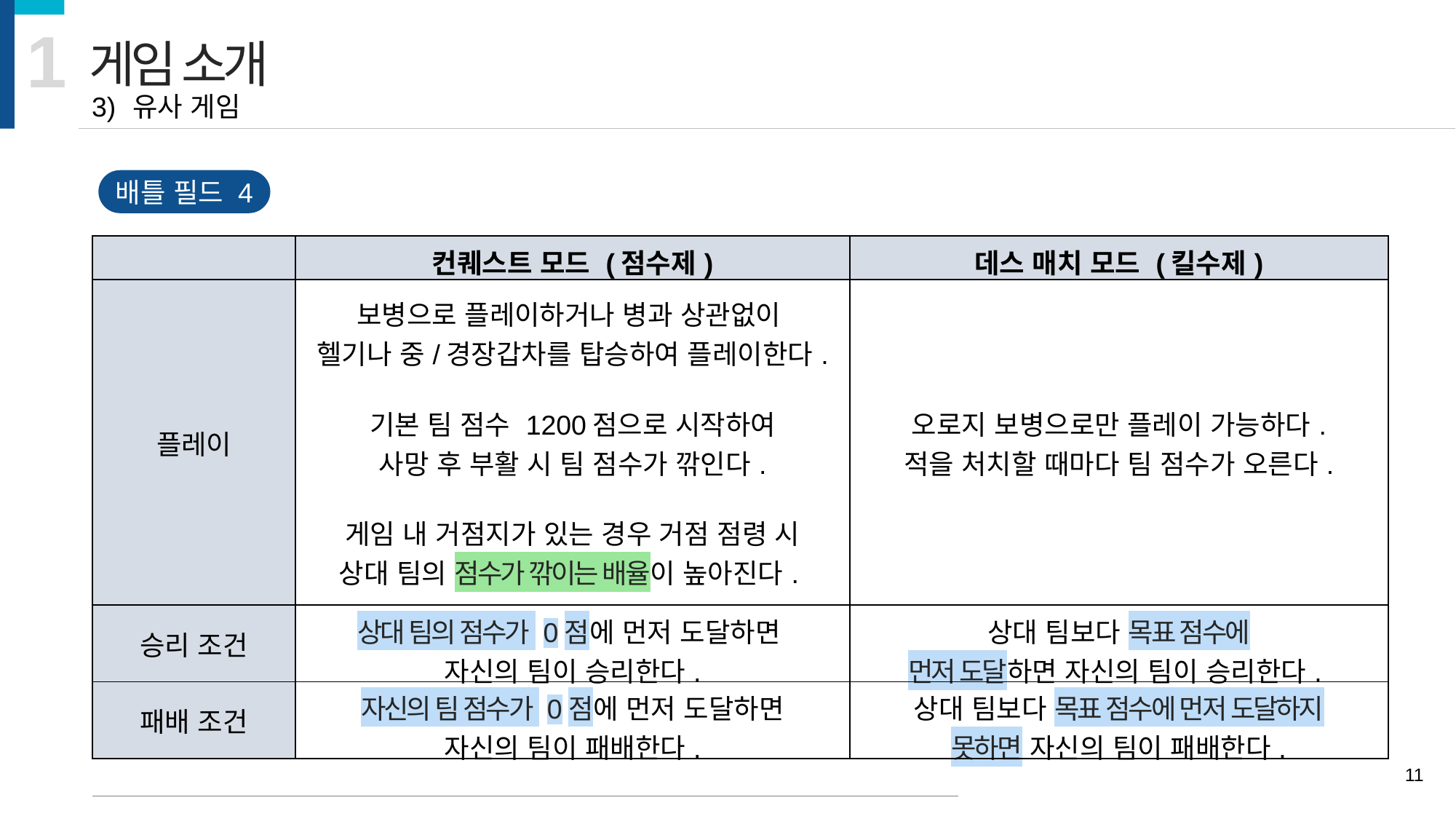

1
게임 소개
유사 게임
배틀 필드 4
|  | 컨퀘스트 모드 (점수제) | 데스 매치 모드 (킬수제) |
| --- | --- | --- |
| 플레이 | 보병으로 플레이하거나 병과 상관없이 헬기나 중/경장갑차를 탑승하여 플레이한다. 기본 팀 점수 1200점으로 시작하여 사망 후 부활 시 팀 점수가 깎인다. 게임 내 거점지가 있는 경우 거점 점령 시 상대 팀의 점수가 깎이는 배율이 높아진다. | 오로지 보병으로만 플레이 가능하다. 적을 처치할 때마다 팀 점수가 오른다. |
| 승리 조건 | 상대 팀의 점수가 0점에 먼저 도달하면 자신의 팀이 승리한다. | 상대 팀보다 목표 점수에 먼저 도달하면 자신의 팀이 승리한다. |
| 패배 조건 | 자신의 팀 점수가 0점에 먼저 도달하면 자신의 팀이 패배한다. | 상대 팀보다 목표 점수에 먼저 도달하지 못하면 자신의 팀이 패배한다. |
<그림 1> 비행 화면 예시
11